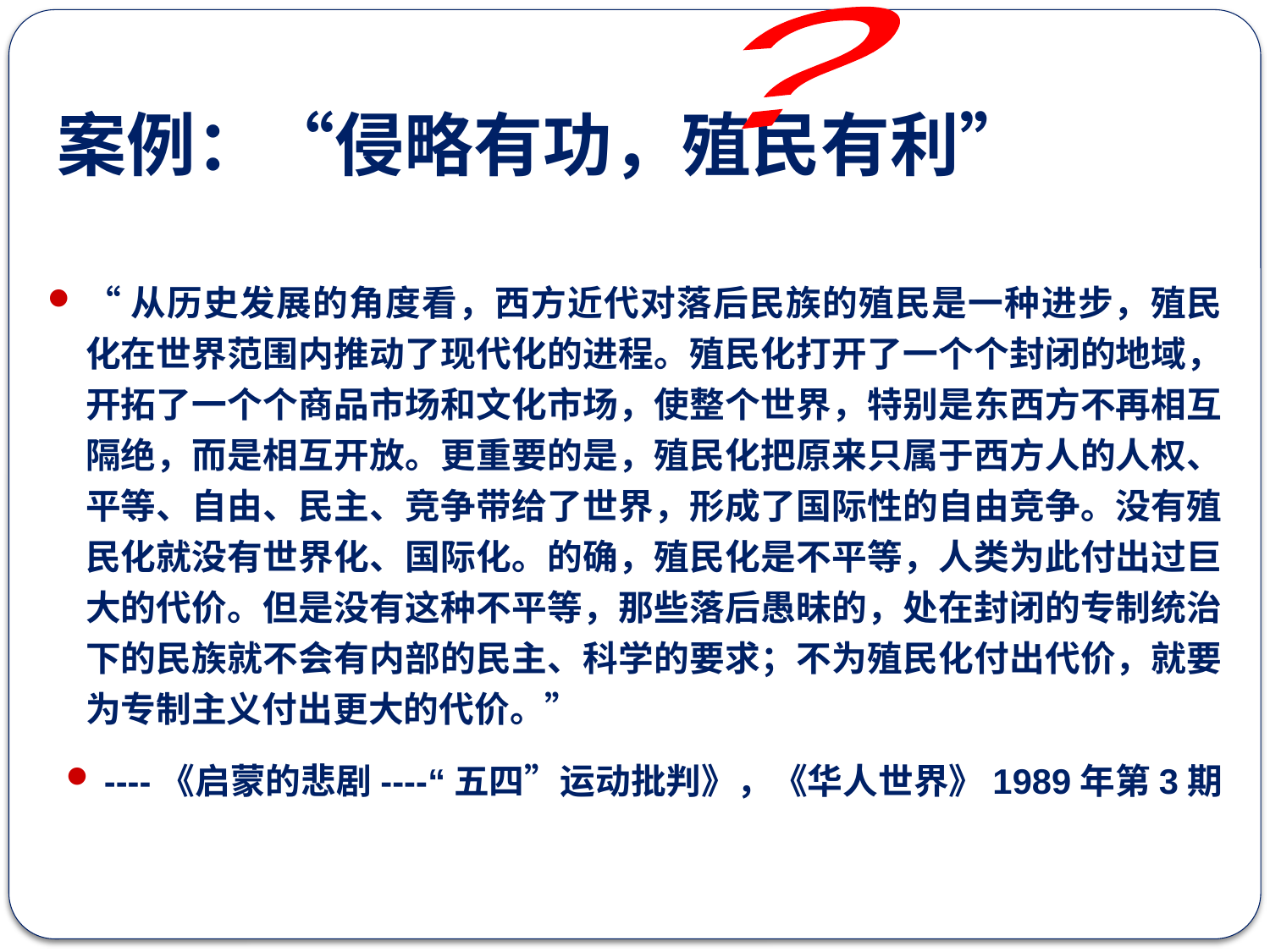

?
# 案例：“侵略有功，殖民有利”
“从历史发展的角度看，西方近代对落后民族的殖民是一种进步，殖民化在世界范围内推动了现代化的进程。殖民化打开了一个个封闭的地域，开拓了一个个商品市场和文化市场，使整个世界，特别是东西方不再相互隔绝，而是相互开放。更重要的是，殖民化把原来只属于西方人的人权、平等、自由、民主、竞争带给了世界，形成了国际性的自由竞争。没有殖民化就没有世界化、国际化。的确，殖民化是不平等，人类为此付出过巨大的代价。但是没有这种不平等，那些落后愚昧的，处在封闭的专制统治下的民族就不会有内部的民主、科学的要求；不为殖民化付出代价，就要为专制主义付出更大的代价。”
----《启蒙的悲剧----“五四”运动批判》，《华人世界》1989年第3期